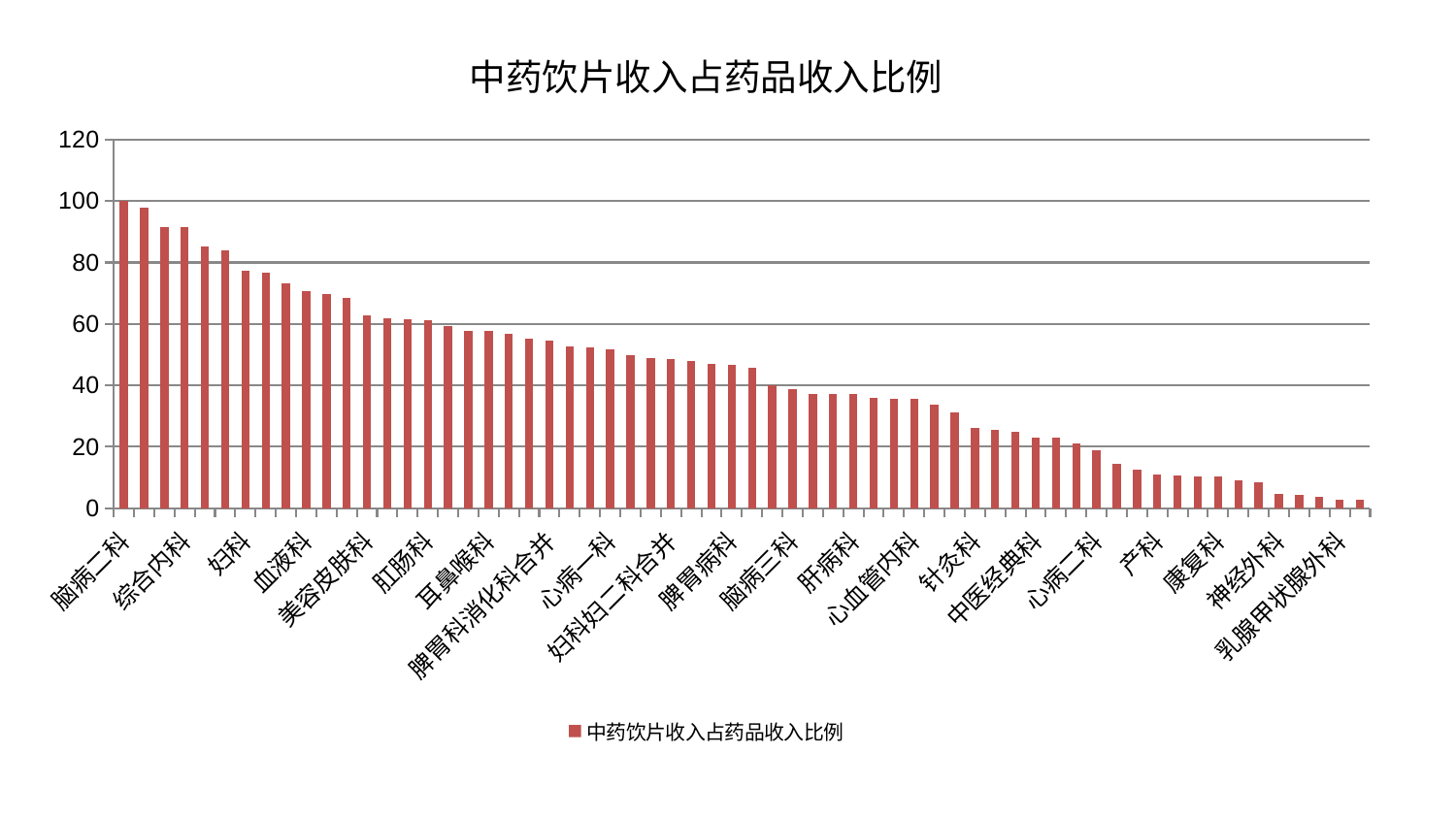

### Chart: 中药饮片收入占药品收入比例

| Category | 中药饮片收入占药品收入比例 |
|---|---|
| 脑病二科 | 100.0 |
| 脑病一科 | 97.90596728351778 |
| 消化内科 | 91.66368314566019 |
| 综合内科 | 91.59367131867586 |
| 医院 | 85.26565399545147 |
| 显微骨科 | 83.9225592655885 |
| 妇科 | 77.33271896100273 |
| 运动损伤骨科 | 76.62850286714396 |
| 内分泌科 | 73.37201766576487 |
| 血液科 | 70.83811493012513 |
| 口腔科 | 69.77322600671323 |
| 微创骨科 | 68.40710086623372 |
| 美容皮肤科 | 62.6769956525371 |
| 风湿病科 | 62.011876450837356 |
| 西区重症医学科 | 61.460869488821245 |
| 肛肠科 | 61.21006031181235 |
| 肝胆外科 | 59.293870012224914 |
| 东区肾病科 | 57.85869860438412 |
| 耳鼻喉科 | 57.673637707301104 |
| 眼科 | 56.753749892383446 |
| 创伤骨科 | 55.230075073006645 |
| 脾胃科消化科合并 | 54.5140536408006 |
| 神经内科 | 52.73363023380033 |
| 东区重症医学科 | 52.53479162524773 |
| 心病一科 | 51.67405811990187 |
| 重症医学科 | 49.96983746734429 |
| 肿瘤内科 | 48.94182757846218 |
| 妇科妇二科合并 | 48.60933577729283 |
| 肾病科 | 48.06462371749456 |
| 胸外科 | 47.153114049593555 |
| 脾胃病科 | 46.575498902912116 |
| 心病三科 | 45.688101097420684 |
| 周围血管科 | 39.93868202839933 |
| 脑病三科 | 38.893802003573015 |
| 妇二科 | 37.27766540410064 |
| 心病四科 | 37.2063564350329 |
| 肝病科 | 37.16758654000276 |
| 普通外科 | 36.03143086415018 |
| 骨科 | 35.760206524807906 |
| 心血管内科 | 35.64499368274561 |
| 老年医学科 | 33.59256178314431 |
| 小儿推拿科 | 31.158791094141446 |
| 针灸科 | 26.094322829542406 |
| 中医外治中心 | 25.671606207349427 |
| 皮肤科 | 24.781002741265837 |
| 中医经典科 | 22.96046601820495 |
| 泌尿外科 | 22.873824511485225 |
| 脊柱骨科 | 21.07155836818203 |
| 心病二科 | 18.837838877735834 |
| 儿科 | 14.612000185600547 |
| 小儿骨科 | 12.415557971137174 |
| 产科 | 10.879769929169848 |
| 身心医学科 | 10.64393253732096 |
| 推拿科 | 10.500317894377833 |
| 康复科 | 10.443753188818226 |
| 肾脏内科 | 9.196645714776498 |
| 呼吸内科 | 8.409698651515301 |
| 神经外科 | 4.806574472487865 |
| 关节骨科 | 4.2657634834173646 |
| 治未病中心 | 3.7036068402291216 |
| 乳腺甲状腺外科 | 2.7046422691189393 |
| 男科 | 2.6783044142226333 |
102